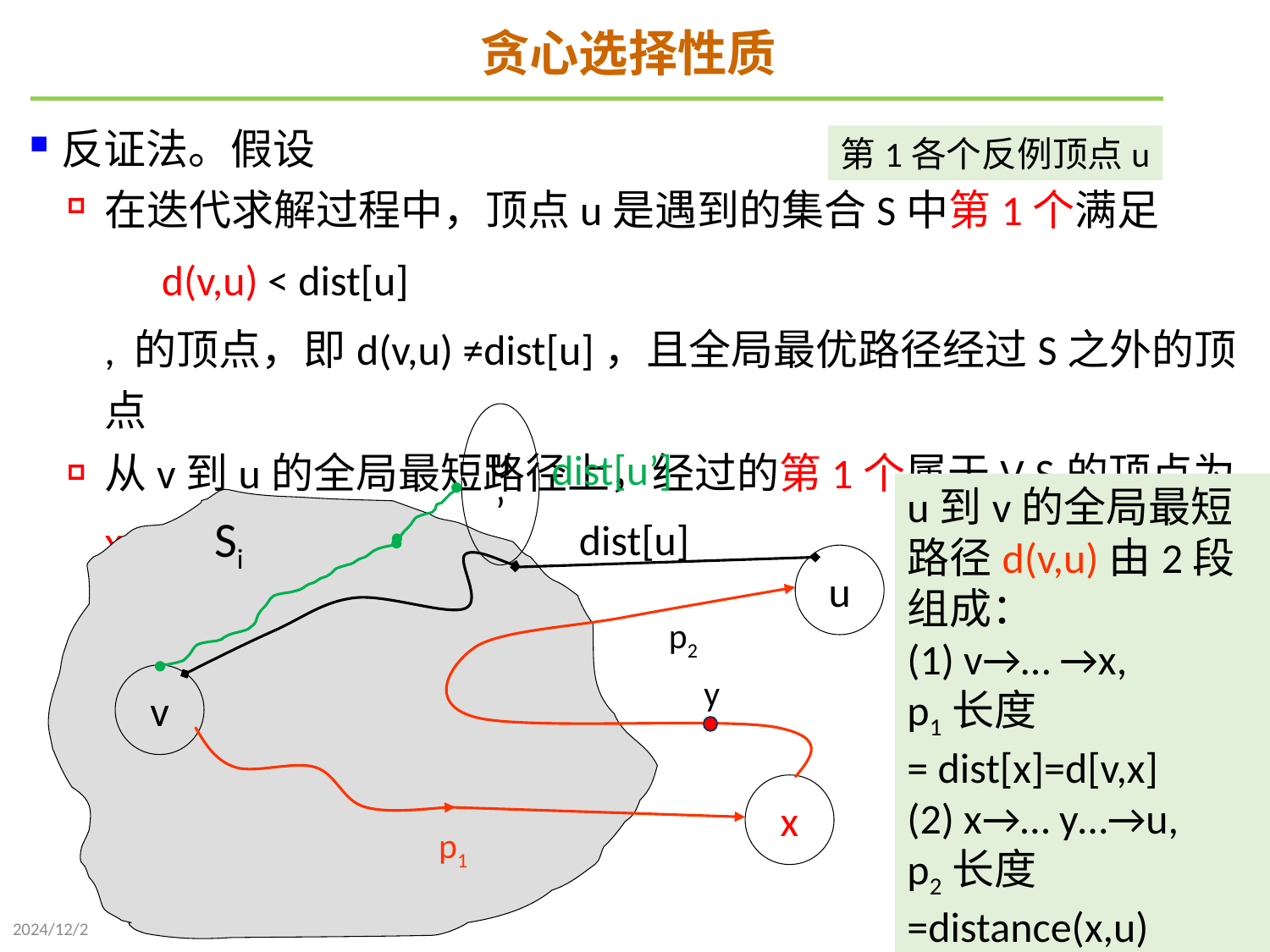

# 贪心选择性质
反证法。假设
在迭代求解过程中，顶点u是遇到的集合S中第1个满足
      d(v,u) < dist[u]
, 的顶点，即d(v,u) ≠dist[u]，且全局最优路径经过S之外的顶点
从v到u的全局最短路径上，经过的第1个属于V-Si的顶点为x

第1各个反例顶点u
dist[u’]
u’
u到v的全局最短路径d(v,u)由2段组成：
(1) v→… →x,
p1长度
= dist[x]=d[v,x]
(2) x→… y…→u,
p2长度
=distance(x,u)

Si
dist[u]

u

p2
y
v

x

p1
2024/12/2
89